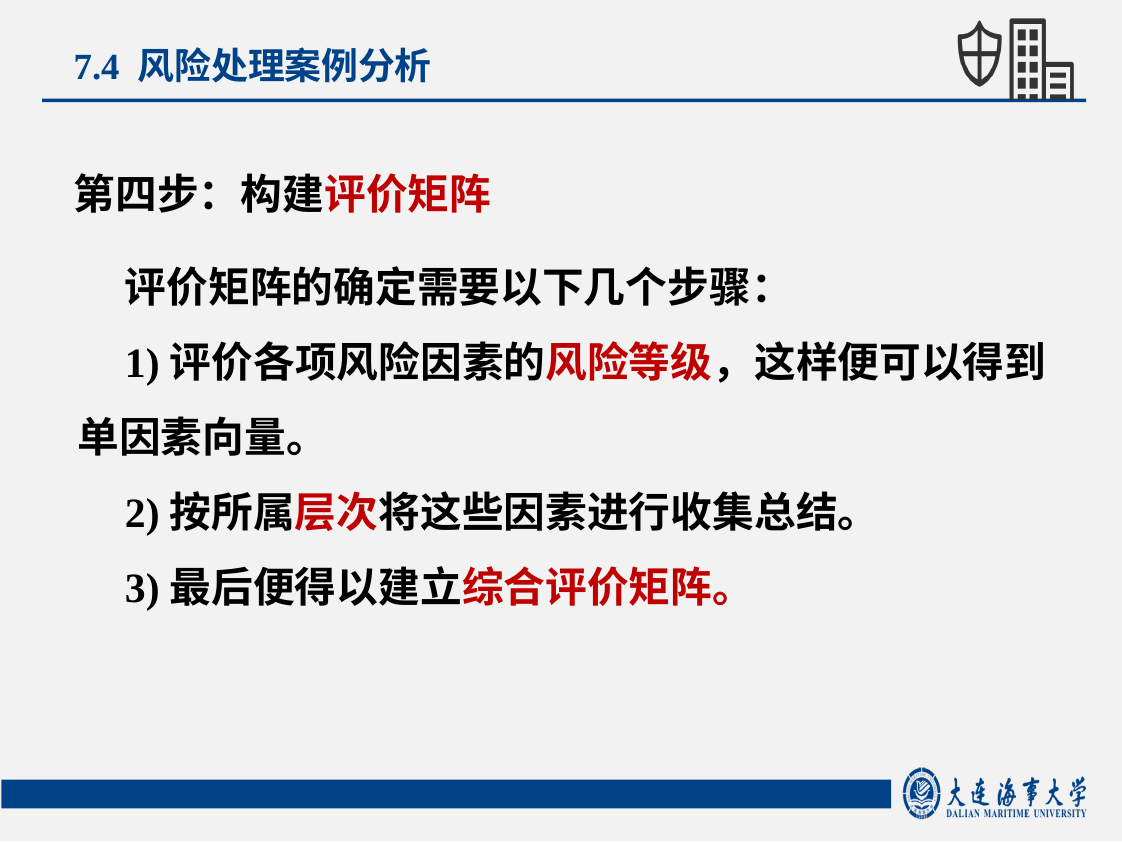

7.4 风险处理案例分析
第四步：构建评价矩阵
评价矩阵的确定需要以下几个步骤：
1)评价各项风险因素的风险等级，这样便可以得到单因素向量。
2)按所属层次将这些因素进行收集总结。
3)最后便得以建立综合评价矩阵。